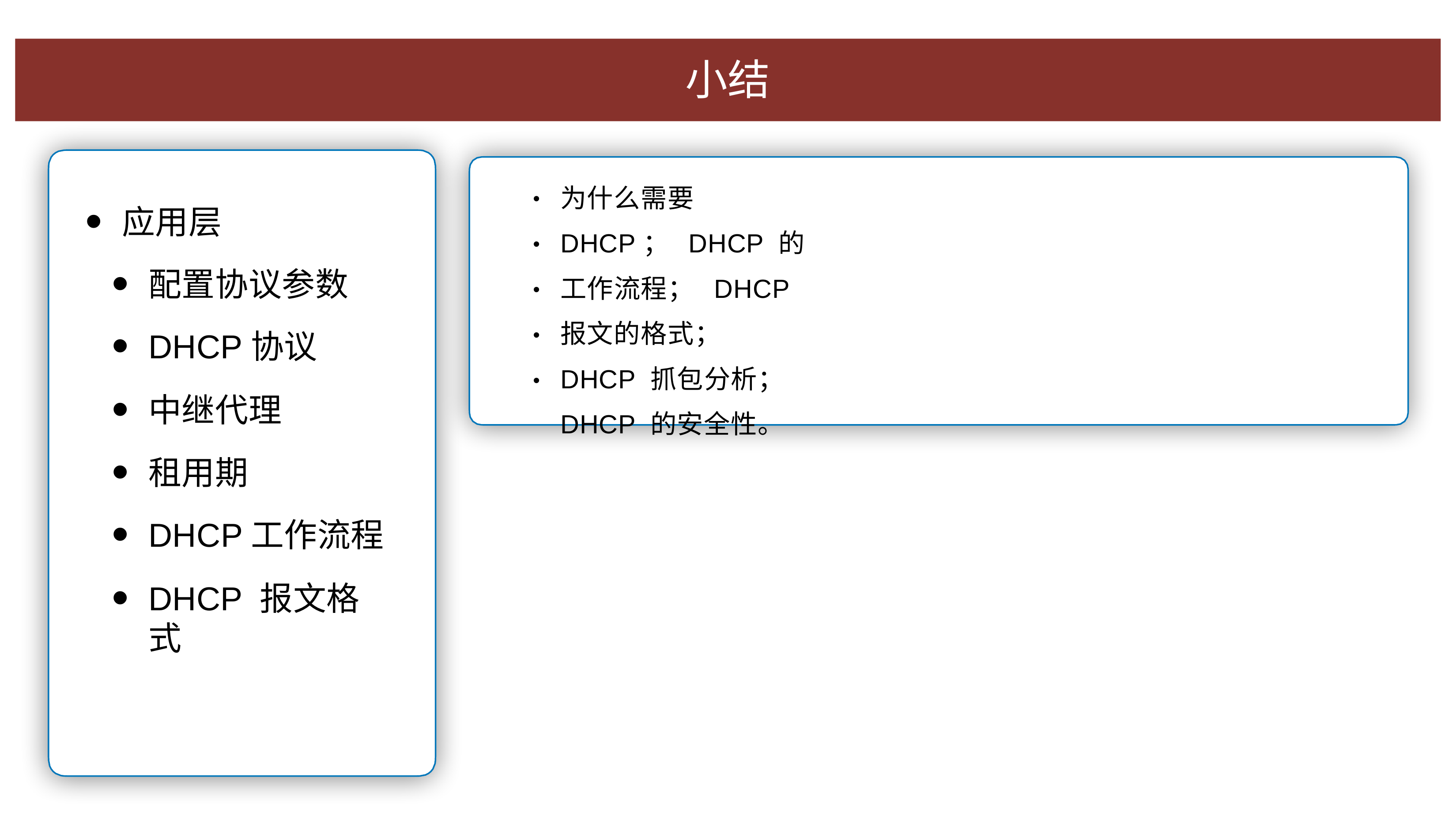

# ⼩结

为什么需要 DHCP；  DHCP 的⼯作流程；  DHCP 报⽂的格式；  DHCP 抓包分析；  DHCP 的安全性。
•
应⽤层
配置协议参数
DHCP协议
中继代理
租⽤期
DHCP⼯作流程
DHCP 报⽂格式
•
•
•
•